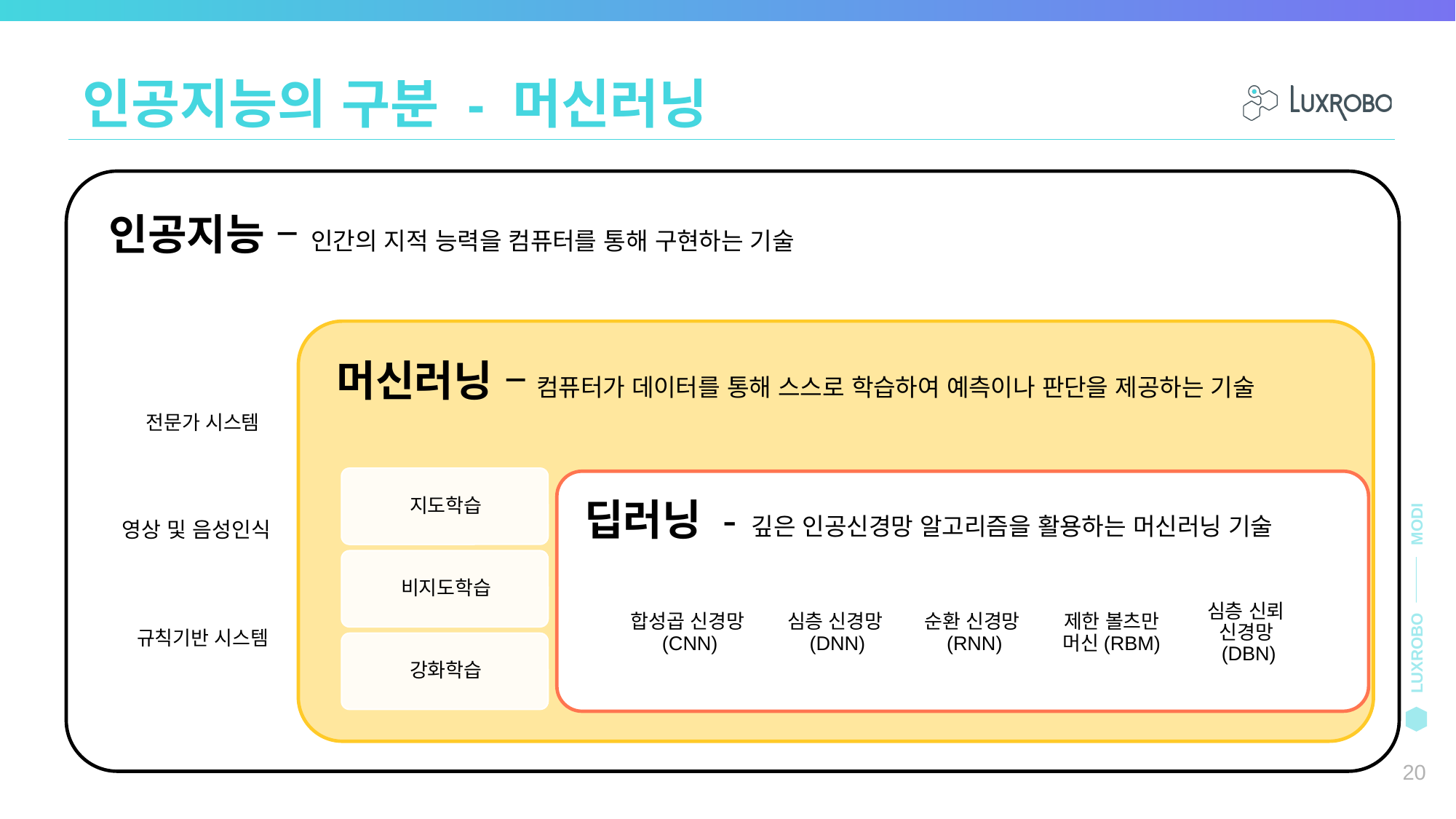

인공지능의 구분 - 머신러닝
인공지능 – 인간의 지적 능력을 컴퓨터를 통해 구현하는 기술
전문가 시스템
규칙기반 시스템
머신러닝 – 컴퓨터가 데이터를 통해 스스로 학습하여 예측이나 판단을 제공하는 기술
지도학습
비지도학습
강화학습
딥러닝 - 깊은 인공신경망 알고리즘을 활용하는 머신러닝 기술
합성곱 신경망(CNN)
심층 신경망(DNN)
순환 신경망(RNN)
제한 볼츠만 머신(RBM)
심층 신뢰  신경망(DBN)
영상 및 음성인식
20